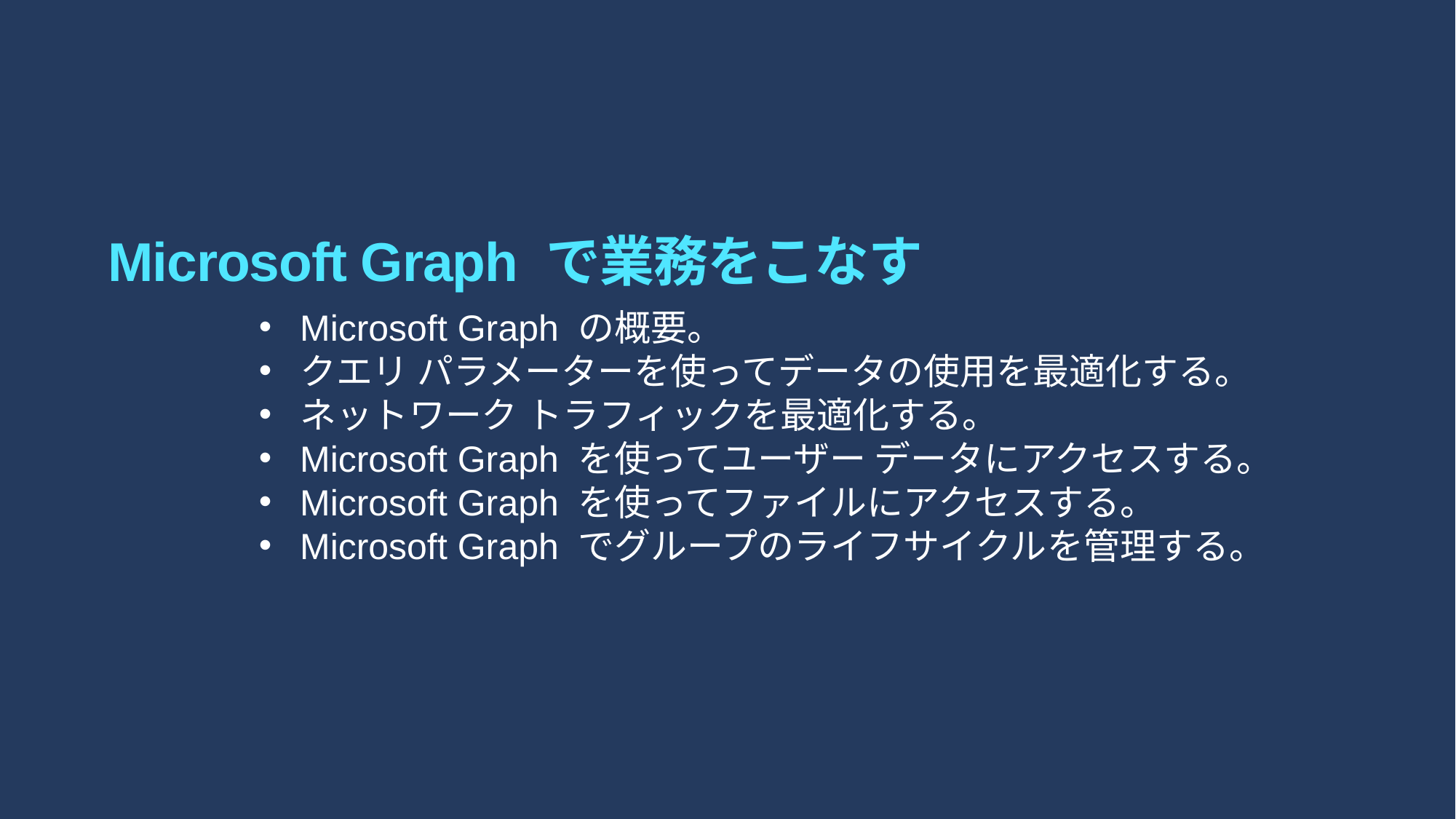

# Microsoft Graph で業務をこなす
Microsoft Graph の概要。
クエリ パラメーターを使ってデータの使用を最適化する。
ネットワーク トラフィックを最適化する。
Microsoft Graph を使ってユーザー データにアクセスする。
Microsoft Graph を使ってファイルにアクセスする。
Microsoft Graph でグループのライフサイクルを管理する。